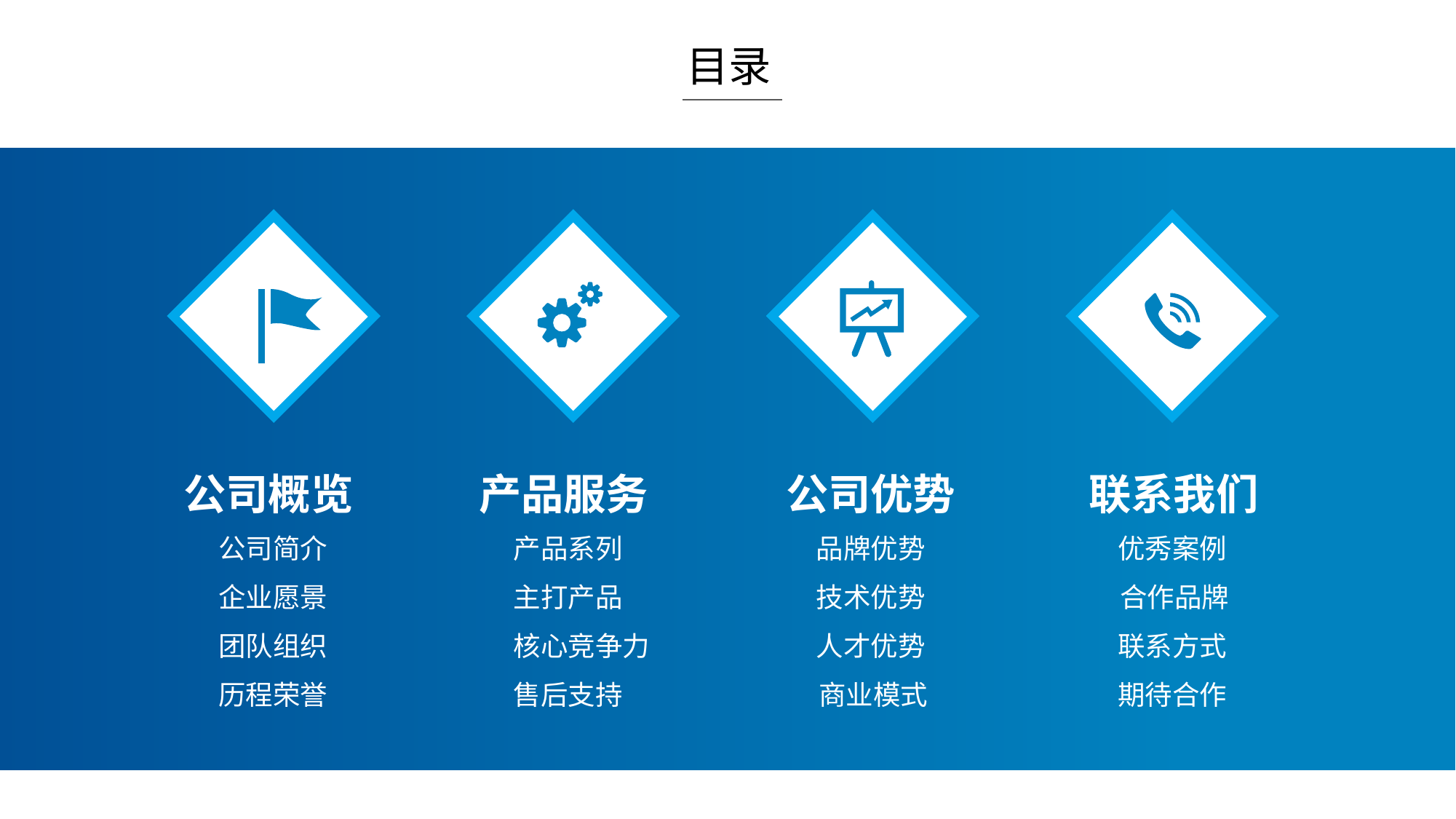

目录

公司概览
产品服务
公司优势
联系我们
公司简介
产品系列
品牌优势
优秀案例
企业愿景
主打产品
技术优势
合作品牌
团队组织
核心竞争力
人才优势
联系方式
历程荣誉
售后支持
商业模式
期待合作